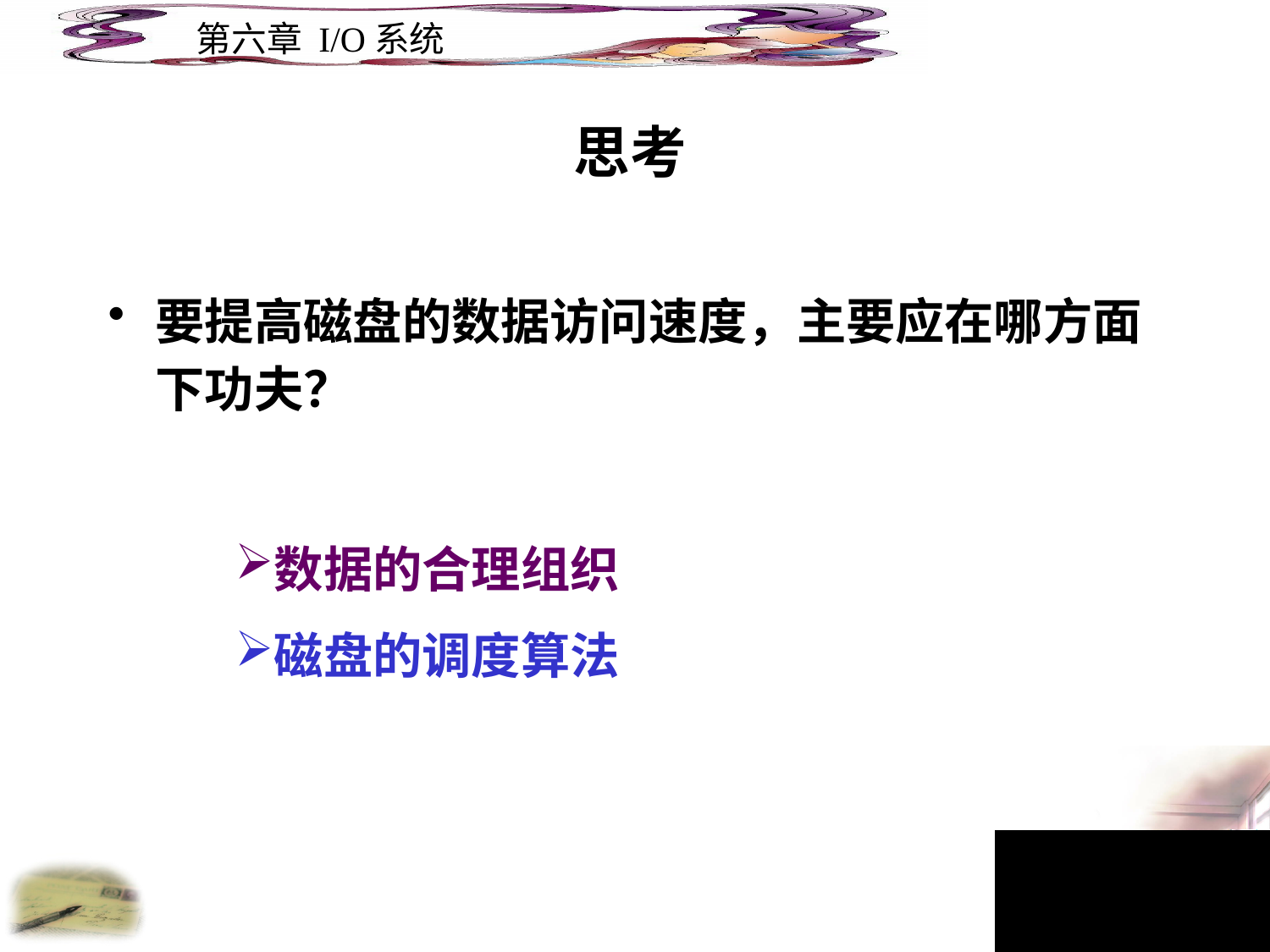

# 思考
要提高磁盘的数据访问速度，主要应在哪方面下功夫？

数据的合理组织
磁盘的调度算法

140